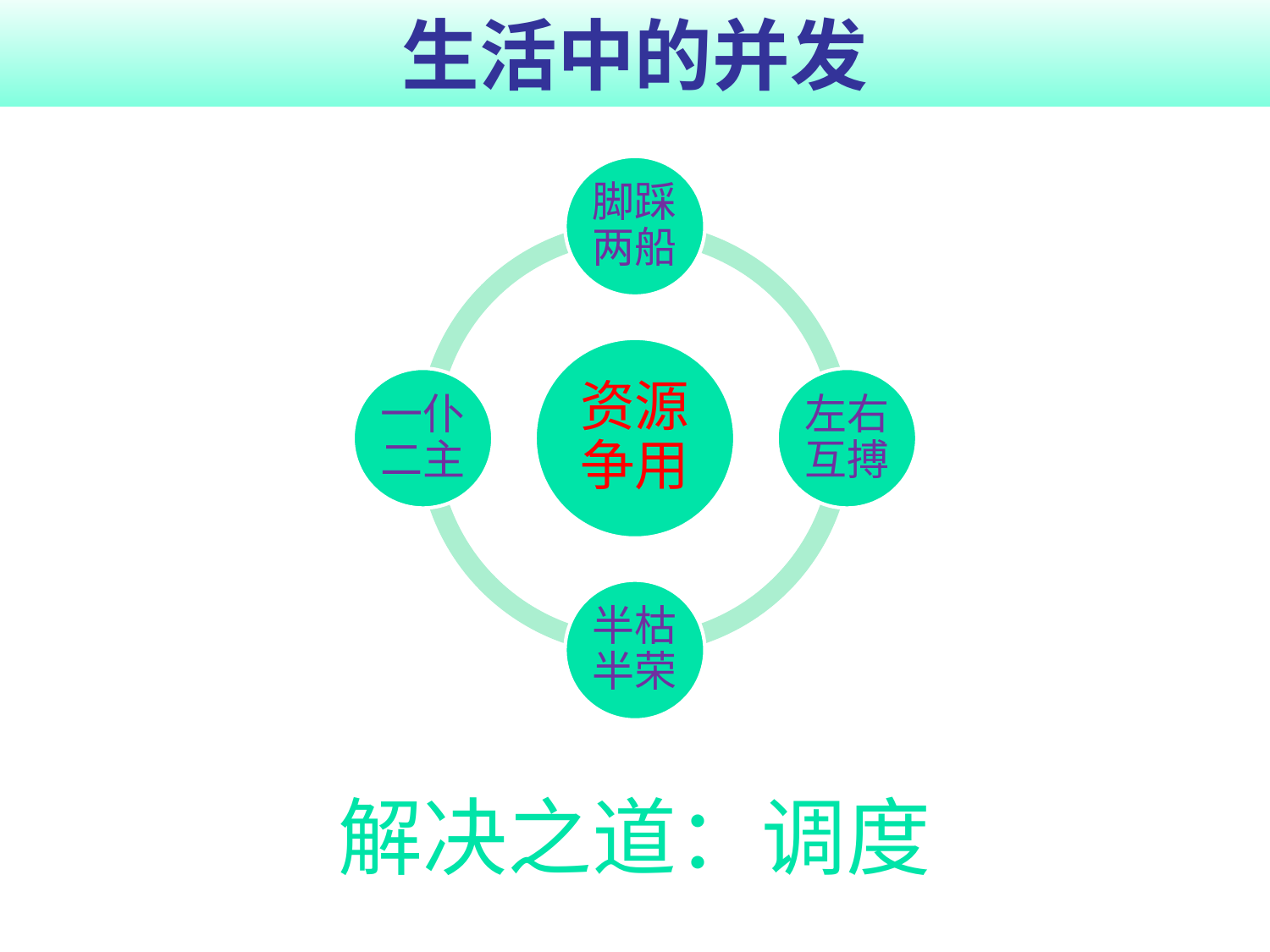

# 生活中的并发
资源争用
脚踩两船
左右互搏
半枯半荣
一仆二主
解决之道：调度